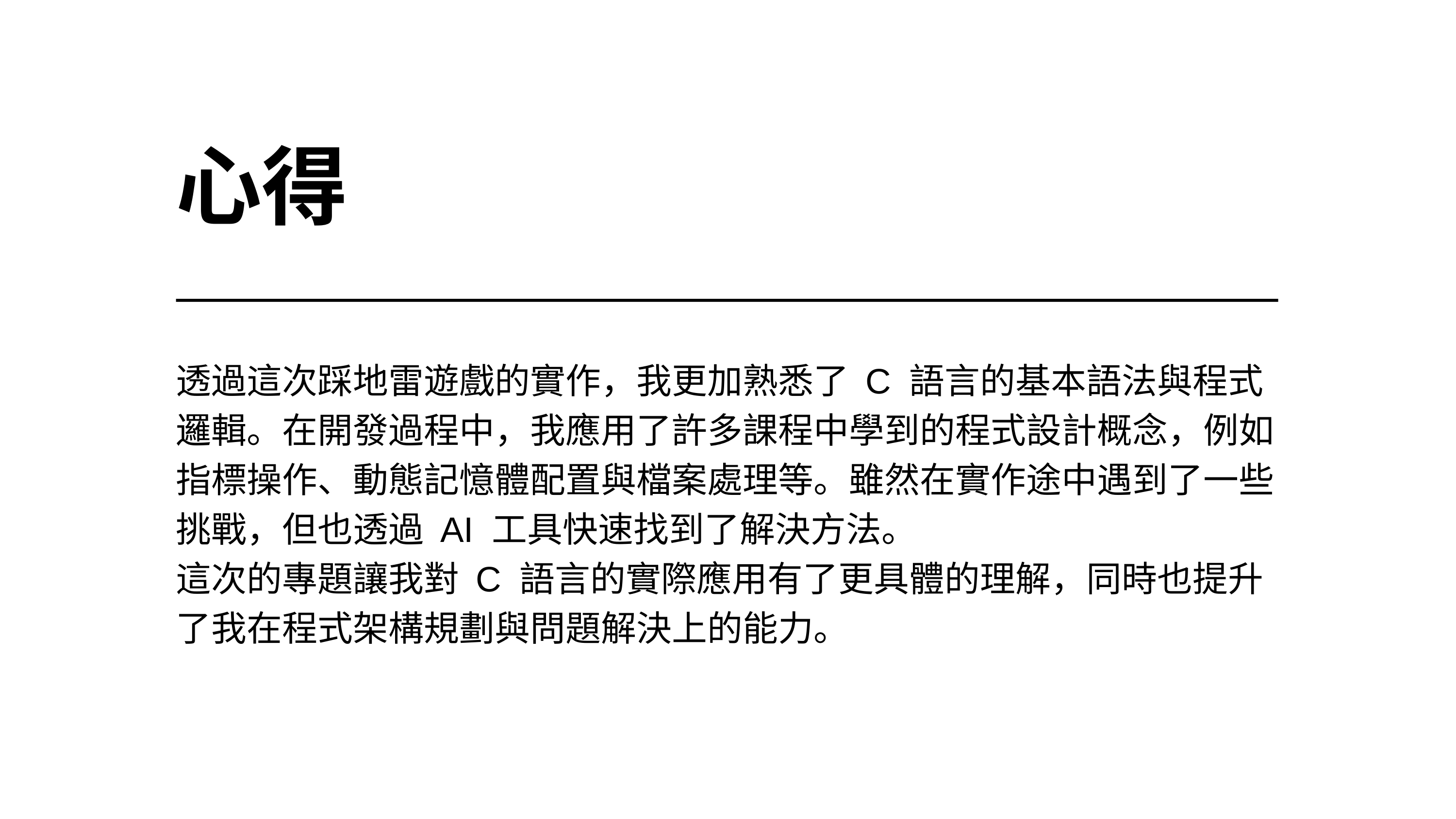

心得

透過這次踩地雷遊戲的實作，我更加熟悉了 C 語言的基本語法與程式邏輯。在開發過程中，我應用了許多課程中學到的程式設計概念，例如指標操作、動態記憶體配置與檔案處理等。雖然在實作途中遇到了一些挑戰，但也透過 AI 工具快速找到了解決方法。
這次的專題讓我對 C 語言的實際應用有了更具體的理解，同時也提升了我在程式架構規劃與問題解決上的能力。